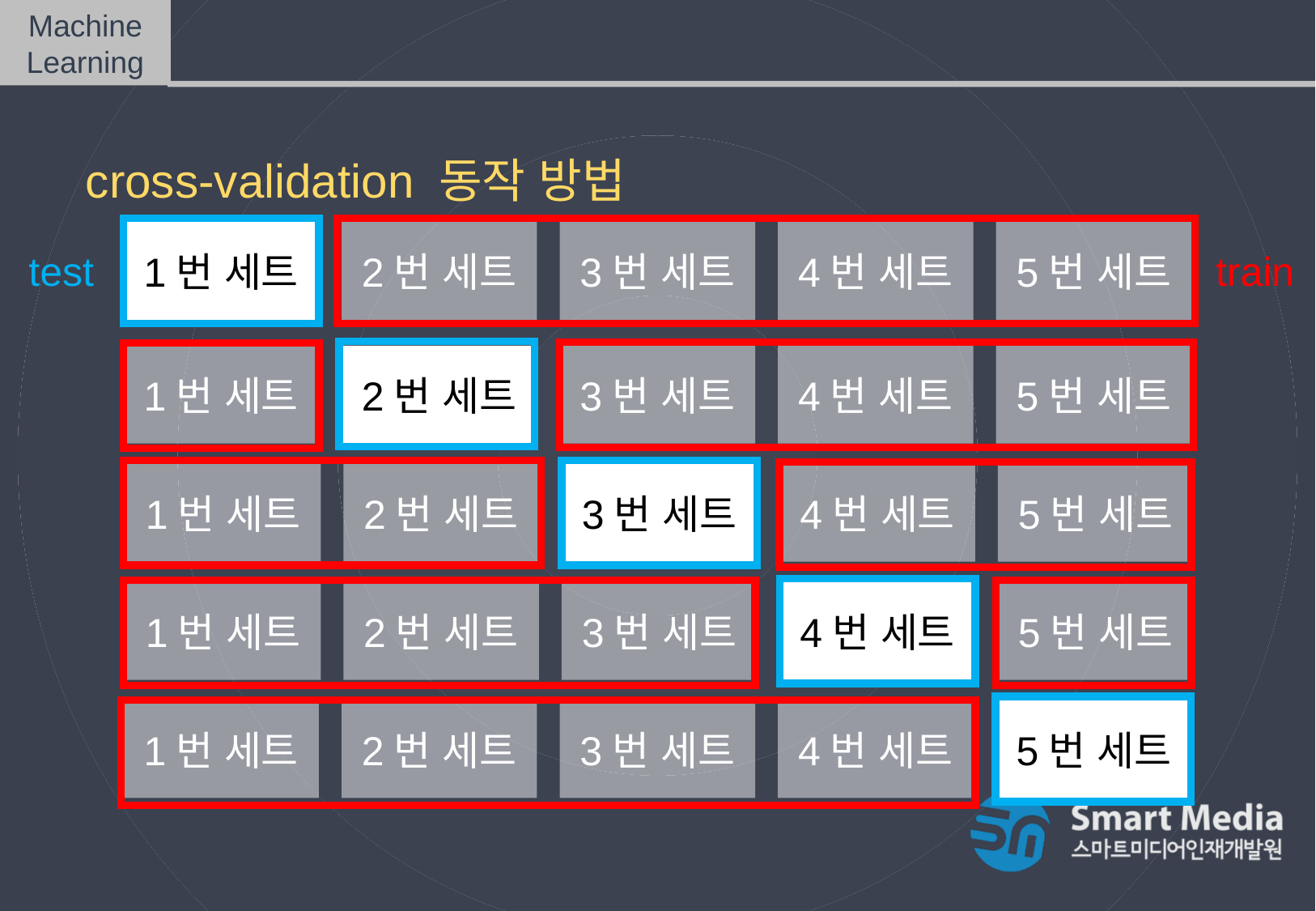

Machine Learning
Cross validation(교차검증)

cross-validation 동작 방법

1번 세트
2번 세트
3번 세트
4번 세트
5번 세트
test
train

1번 세트
2번 세트
3번 세트
4번 세트
5번 세트

1번 세트
2번 세트
3번 세트
4번 세트
5번 세트

1번 세트
2번 세트
3번 세트
4번 세트
5번 세트

1번 세트
2번 세트
3번 세트
4번 세트
5번 세트